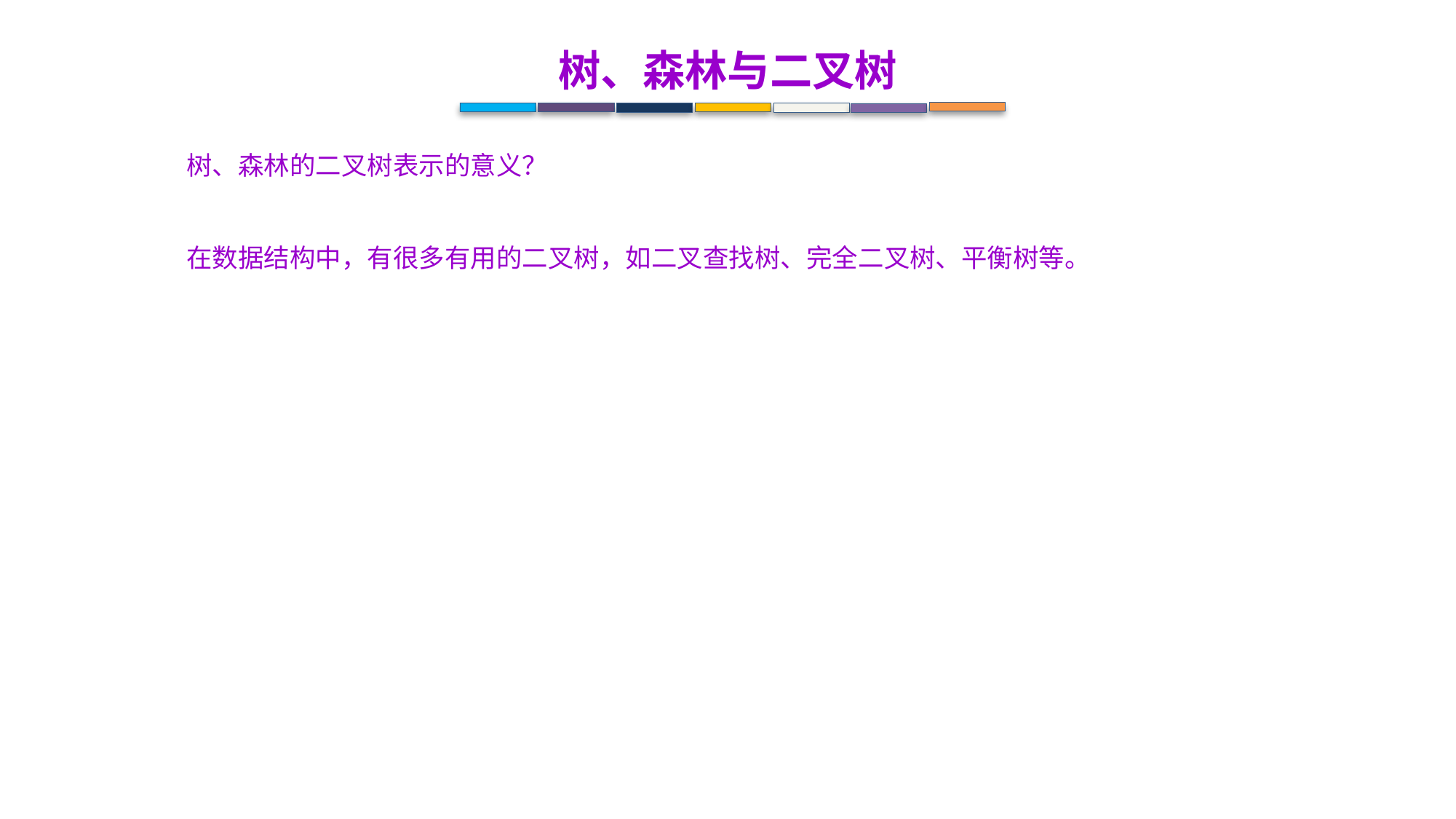

树、森林与二叉树

树、森林的二叉树表示的意义？

在数据结构中，有很多有用的二叉树，如二叉查找树、完全二叉树、平衡树等。